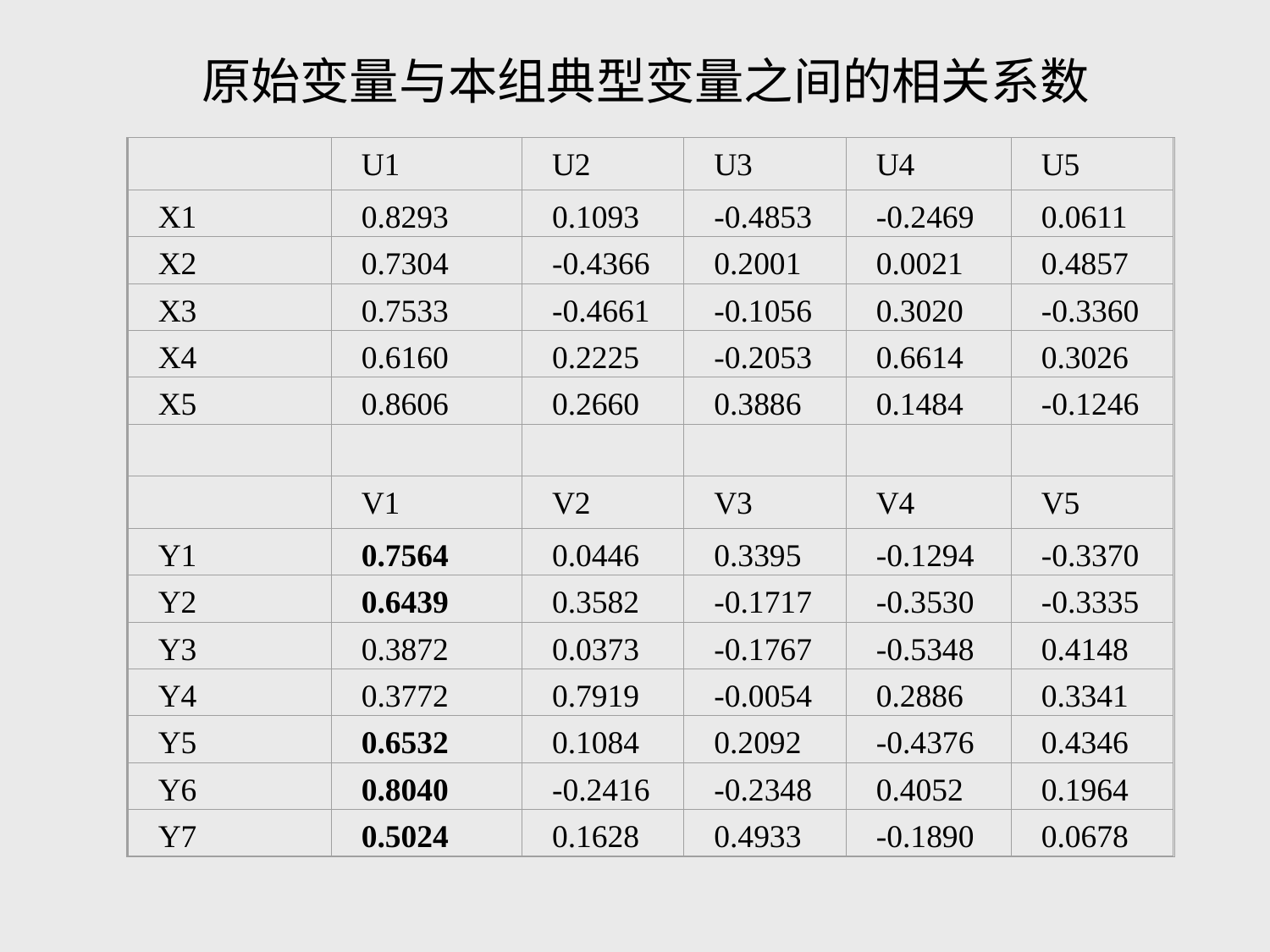

原始变量与本组典型变量之间的相关系数

U1

U2

U3

U4

U5

X1

0.8293

0.1093

-0.4853

-0.2469

0.0611

X2

0.7304

-0.4366

0.2001

0.0021

0.4857

X3

0.7533

-0.4661

-0.1056

0.3020

-0.3360

X4

0.6160

0.2225

-0.2053

0.6614

0.3026

X5

0.8606

0.2660

0.3886

0.1484

-0.1246

V1

V2

V3

V4

V5

Y1

0.7564

0.0446

0.3395

-0.1294

-0.3370

Y2

0.6439

0.3582

-0.1717

-0.3530

-0.3335

Y3

0.3872

0.0373

-0.1767

-0.5348

0.4148

Y4

0.3772

0.7919

-0.0054

0.2886

0.3341

Y5

0.6532

0.1084

0.2092

-0.4376

0.4346

Y6

0.8040

-0.2416

-0.2348

0.4052

0.1964

Y7

0.5024

0.1628

0.4933

-0.1890

0.0678

58